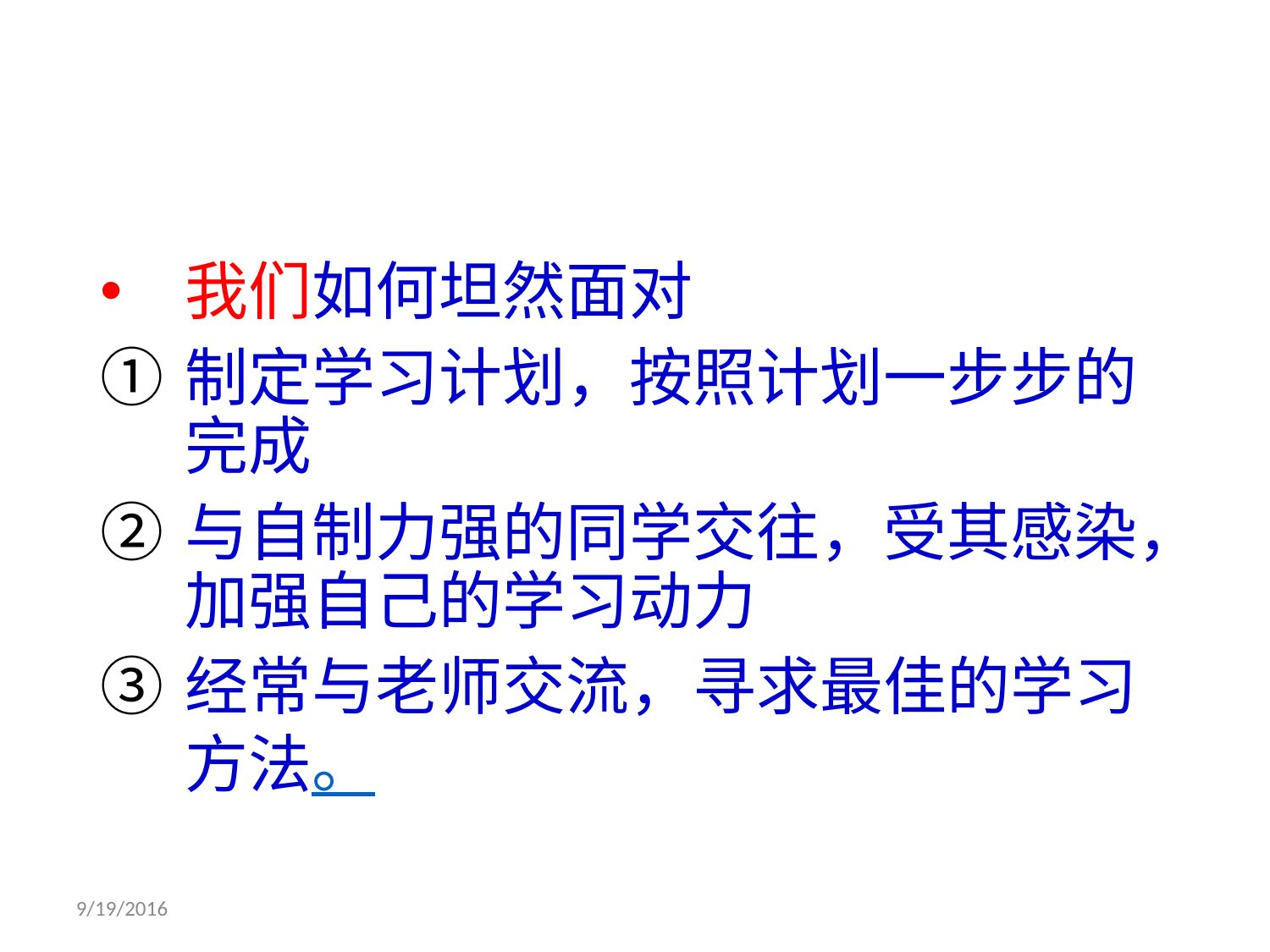

我们如何坦然面对
制定学习计划，按照计划一步步的完成
与自制力强的同学交往，受其感染，加强自己的学习动力
经常与老师交流，寻求最佳的学习方法。
9/19/2016